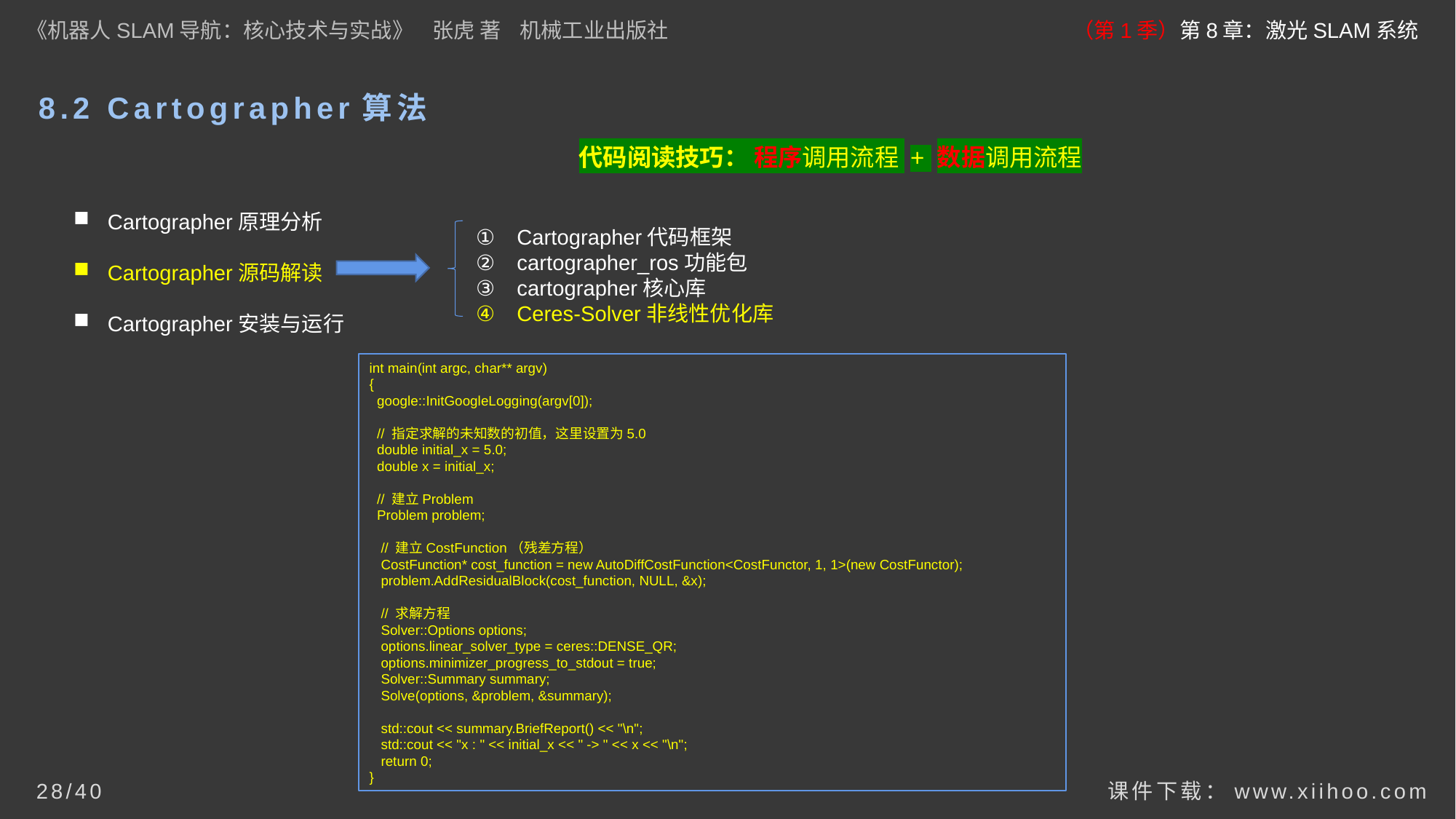

《机器人SLAM导航：核心技术与实战》    张虎 著    机械工业出版社
（第1季）第8章：激光SLAM系统
# 8.2 Cartographer算法
代码阅读技巧： 程序调用流程 + 数据调用流程
Cartographer原理分析
Cartographer源码解读
Cartographer安装与运行
Cartographer代码框架
cartographer_ros功能包
cartographer核心库
Ceres-Solver非线性优化库

int main(int argc, char** argv)
{
  google::InitGoogleLogging(argv[0]);

  // 指定求解的未知数的初值，这里设置为5.0
  double initial_x = 5.0;
  double x = initial_x;

  // 建立Problem
  Problem problem;

   // 建立CostFunction（残差方程）
   CostFunction* cost_function = new AutoDiffCostFunction<CostFunctor, 1, 1>(new CostFunctor);
   problem.AddResidualBlock(cost_function, NULL, &x);

   // 求解方程
   Solver::Options options;
   options.linear_solver_type = ceres::DENSE_QR;
   options.minimizer_progress_to_stdout = true;
   Solver::Summary summary;
   Solve(options, &problem, &summary);

   std::cout << summary.BriefReport() << "\n";
   std::cout << "x : " << initial_x << " -> " << x << "\n";
   return 0;
}
课件下载：www.xiihoo.com
28/40